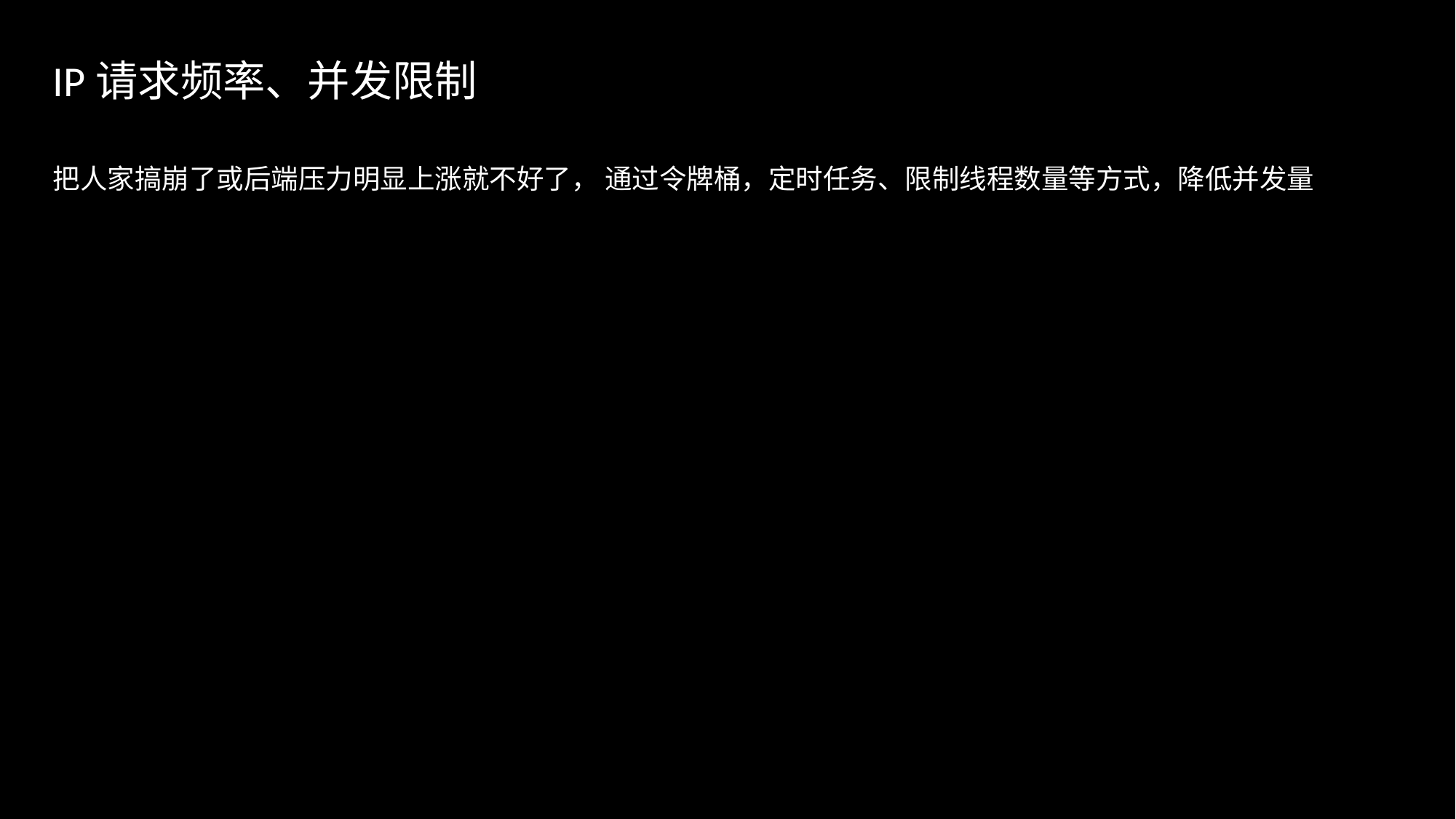

IP请求频率、并发限制
把人家搞崩了或后端压力明显上涨就不好了， 通过令牌桶，定时任务、限制线程数量等方式，降低并发量